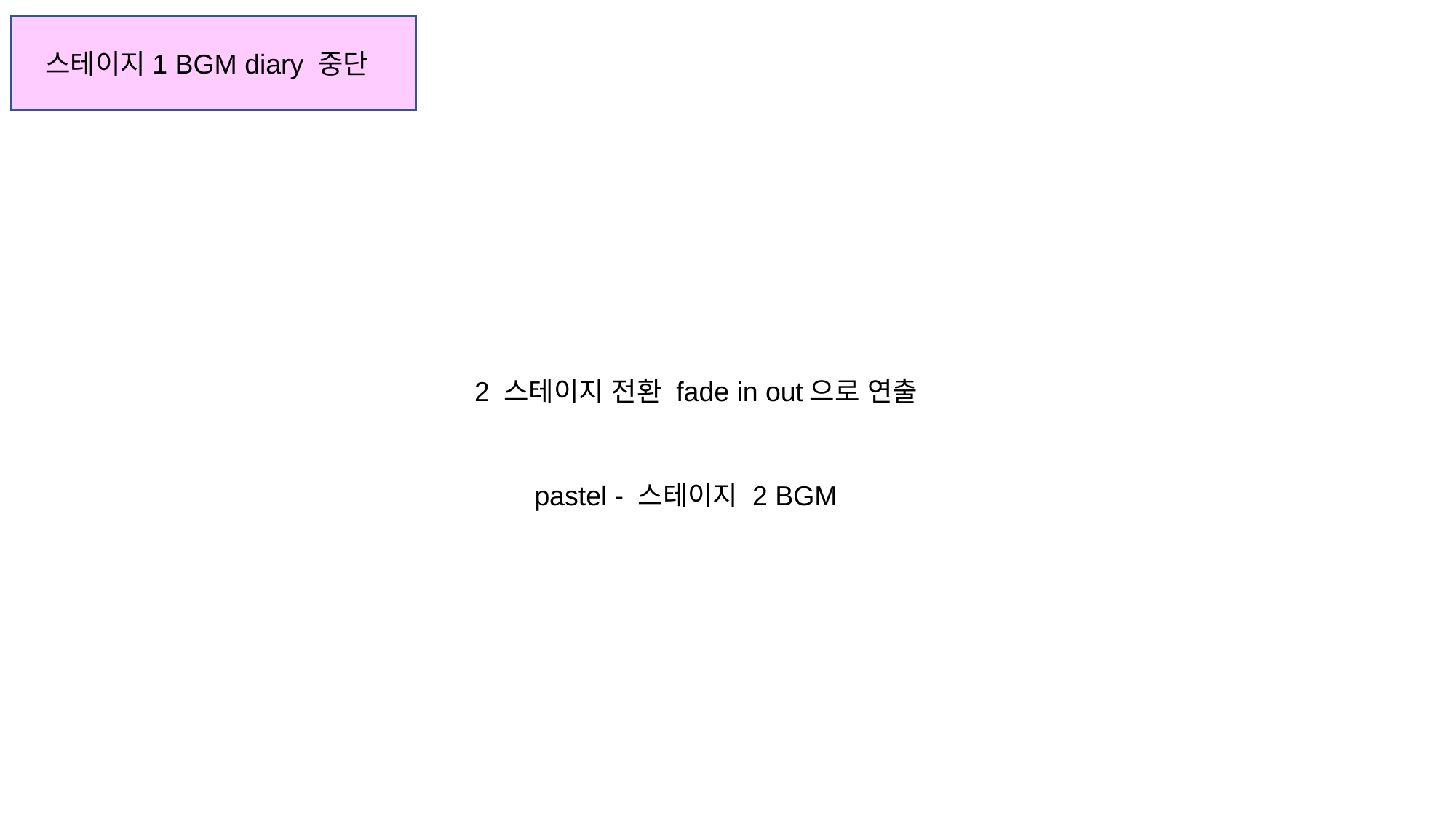

스테이지1 BGM diary 중단
2 스테이지 전환 fade in out으로 연출
pastel - 스테이지 2 BGM